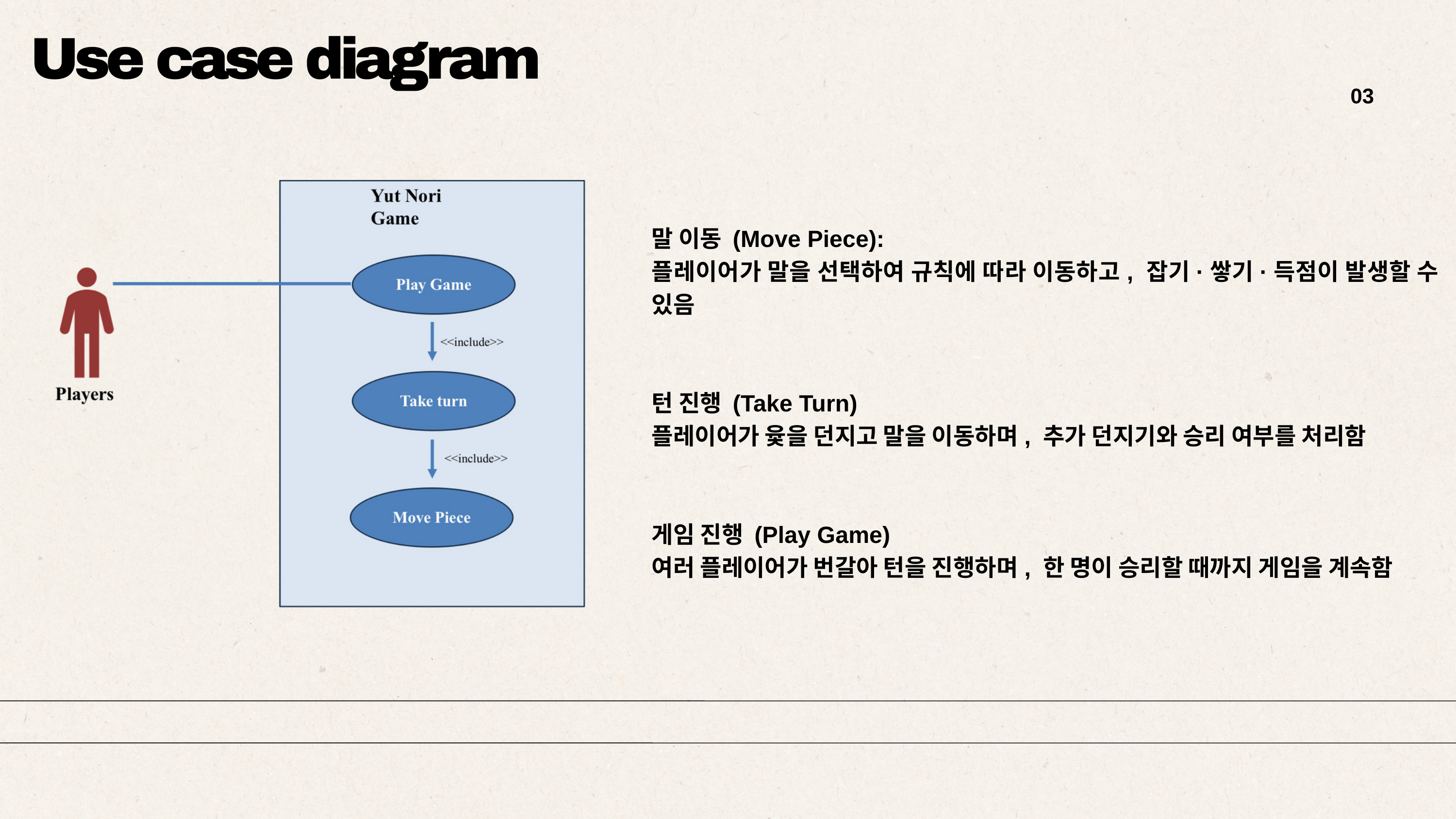

Use case diagram
03

말 이동 (Move Piece):
플레이어가 말을 선택하여 규칙에 따라 이동하고, 잡기·쌓기·득점이 발생할 수 있음

턴 진행 (Take Turn)
플레이어가 윷을 던지고 말을 이동하며, 추가 던지기와 승리 여부를 처리함

게임 진행 (Play Game)
여러 플레이어가 번갈아 턴을 진행하며, 한 명이 승리할 때까지 게임을 계속함